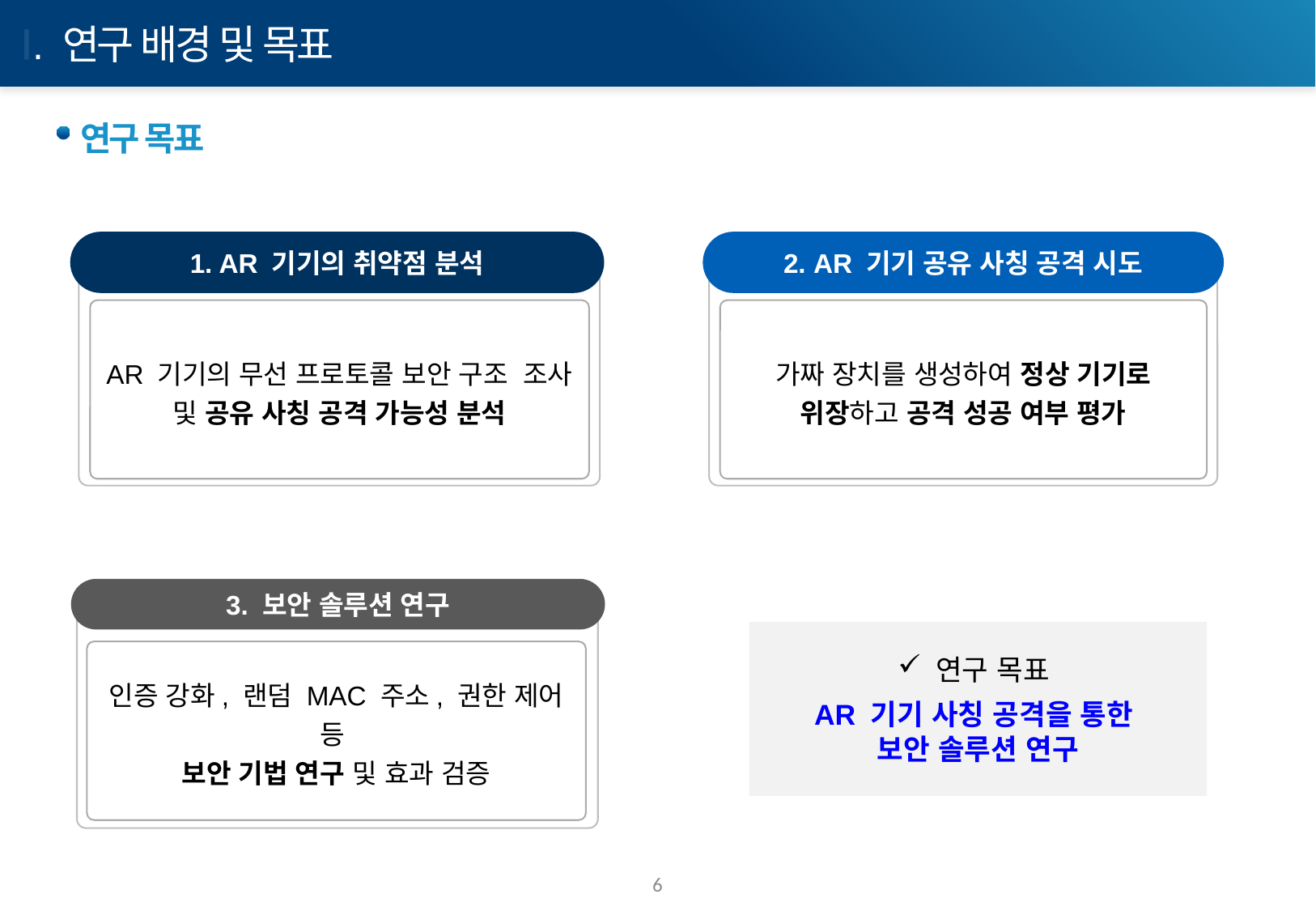

Ⅰ. 연구 배경 및 목표
연구 목표

1. AR 기기의 취약점 분석

AR 기기의 무선 프로토콜 보안 구조  조사 및 공유 사칭 공격 가능성 분석
2. AR 기기 공유 사칭 공격 시도

가짜 장치를 생성하여 정상 기기로 위장하고 공격 성공 여부 평가
3. 보안 솔루션 연구

연구 목표
AR 기기 사칭 공격을 통한
보안 솔루션 연구
인증 강화, 랜덤 MAC 주소, 권한 제어 등
보안 기법 연구 및 효과 검증
6